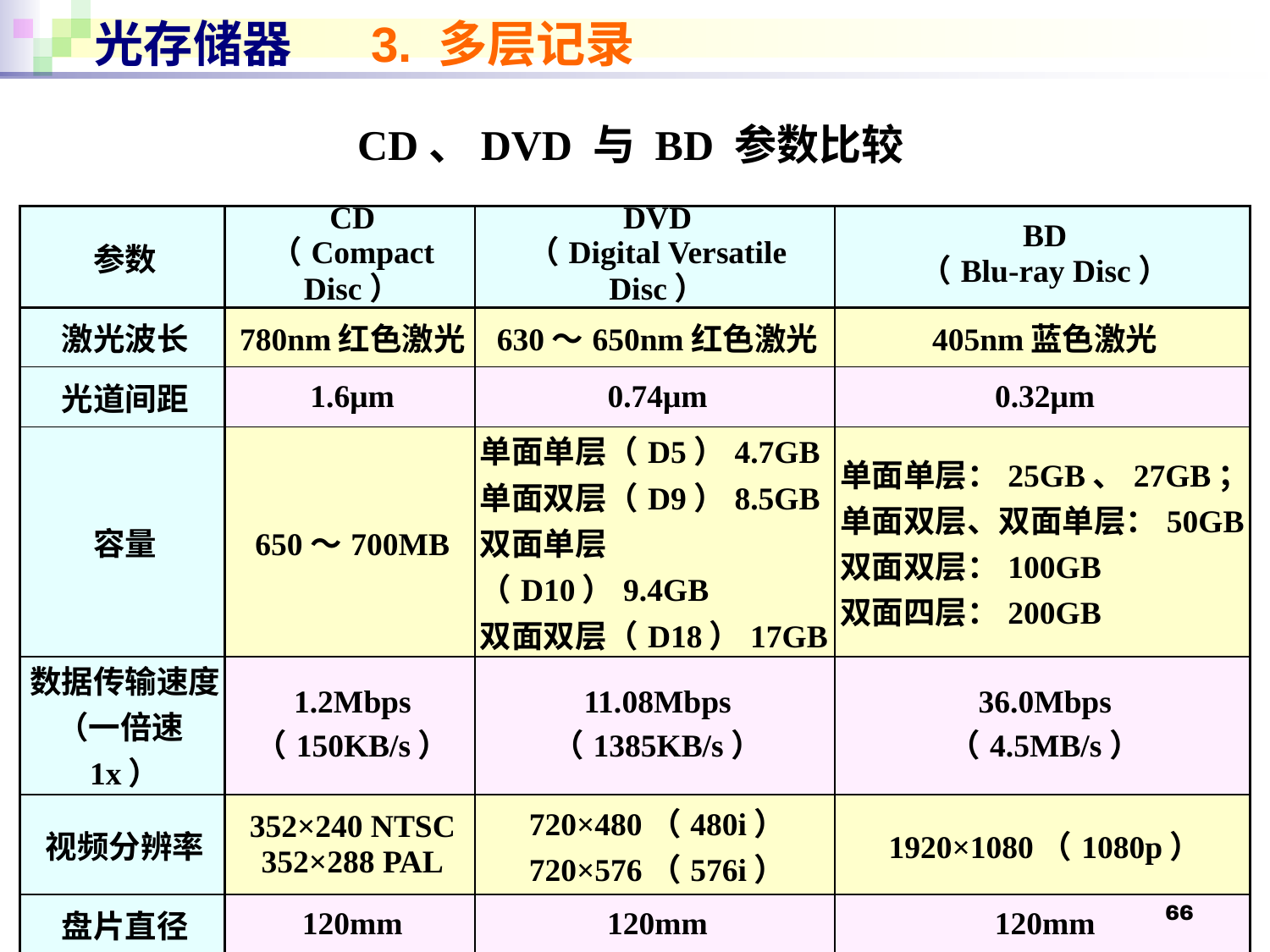

# 光存储器      3. 多层记录
CD、DVD 与 BD 参数比较
| 参数 | CD （Compact Disc） | DVD （Digital Versatile Disc） | BD （Blu-ray Disc） |
| --- | --- | --- | --- |
| 激光波长 | 780nm红色激光 | 630～650nm红色激光 | 405nm蓝色激光 |
| 光道间距 | 1.6μm | 0.74μm | 0.32μm |
| 容量 | 650～700MB | 单面单层（D5）4.7GB 单面双层（D9）8.5GB 双面单层（D10）9.4GB 双面双层（D18）17GB | 单面单层：25GB、27GB； 单面双层、双面单层：50GB 双面双层：100GB 双面四层：200GB |
| 数据传输速度 （一倍速1x） | 1.2Mbps （150KB/s） | 11.08Mbps （1385KB/s） | 36.0Mbps （4.5MB/s） |
| 视频分辨率 | 352×240 NTSC 352×288 PAL | 720×480（480i） 720×576（576i） | 1920×1080（1080p） |
| 盘片直径 | 120mm | 120mm | 120mm |
66